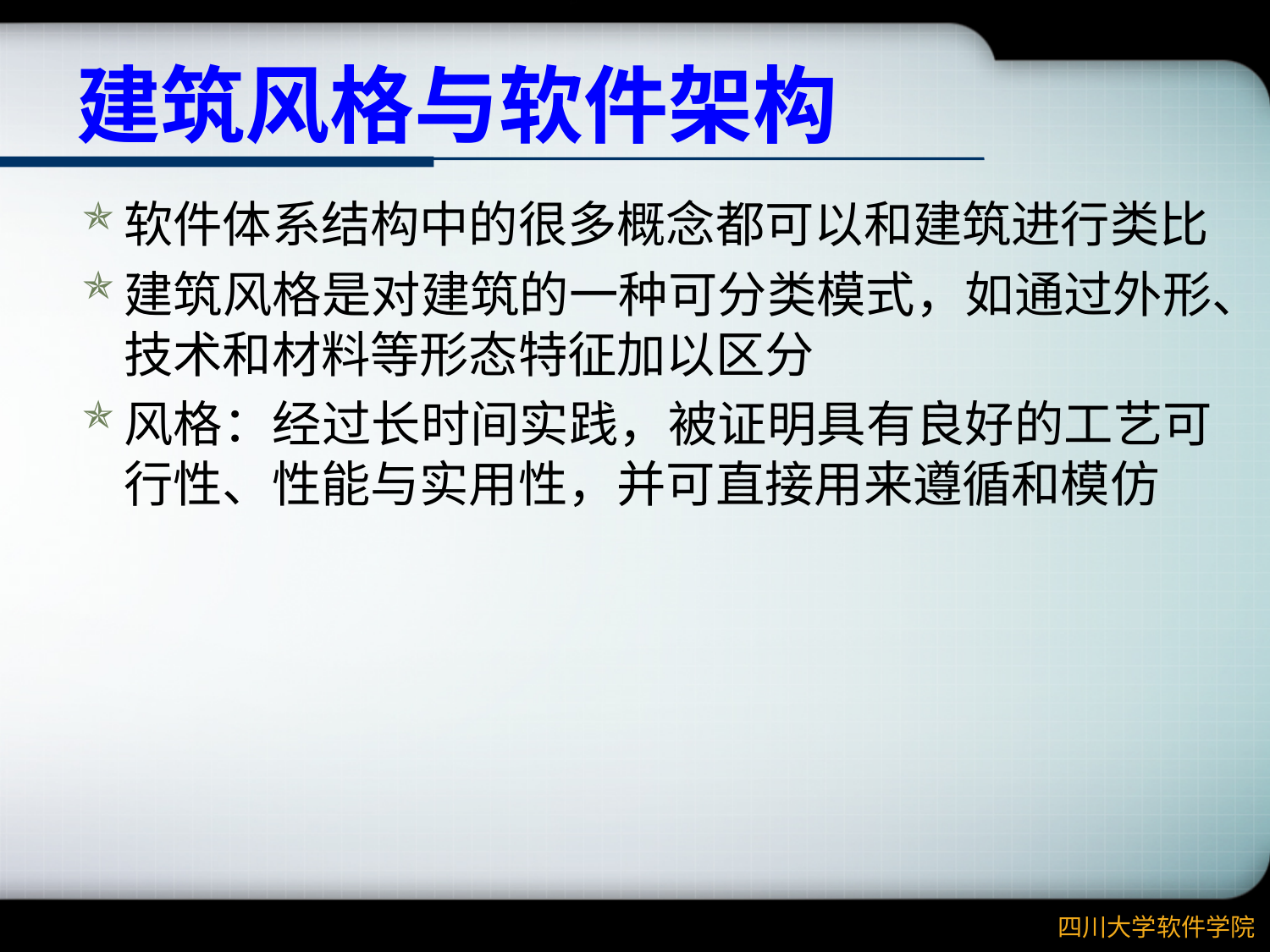

# 建筑风格与软件架构
软件体系结构中的很多概念都可以和建筑进行类比
建筑风格是对建筑的一种可分类模式，如通过外形、技术和材料等形态特征加以区分
风格：经过长时间实践，被证明具有良好的工艺可行性、性能与实用性，并可直接用来遵循和模仿